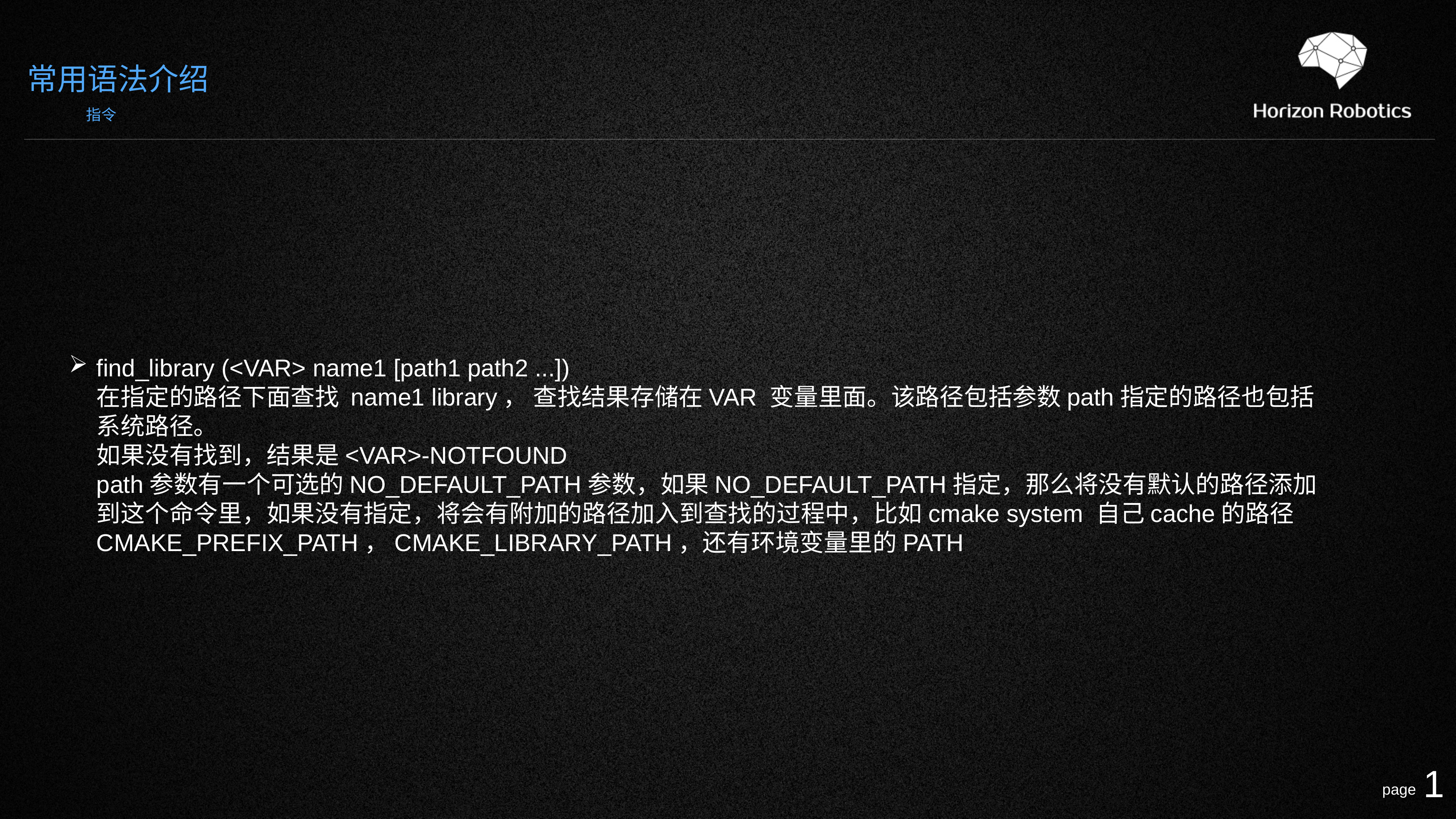

常用语法介绍
指令

 find_library (<VAR> name1 [path1 path2 ...])
在指定的路径下面查找 name1 library， 查找结果存储在VAR 变量里面。该路径包括参数path指定的路径也包括系统路径。
如果没有找到，结果是<VAR>-NOTFOUND
path参数有一个可选的NO_DEFAULT_PATH参数，如果NO_DEFAULT_PATH指定，那么将没有默认的路径添加到这个命令里，如果没有指定，将会有附加的路径加入到查找的过程中，比如cmake system 自己cache的路径CMAKE_PREFIX_PATH，CMAKE_LIBRARY_PATH，还有环境变量里的PATH

1
page